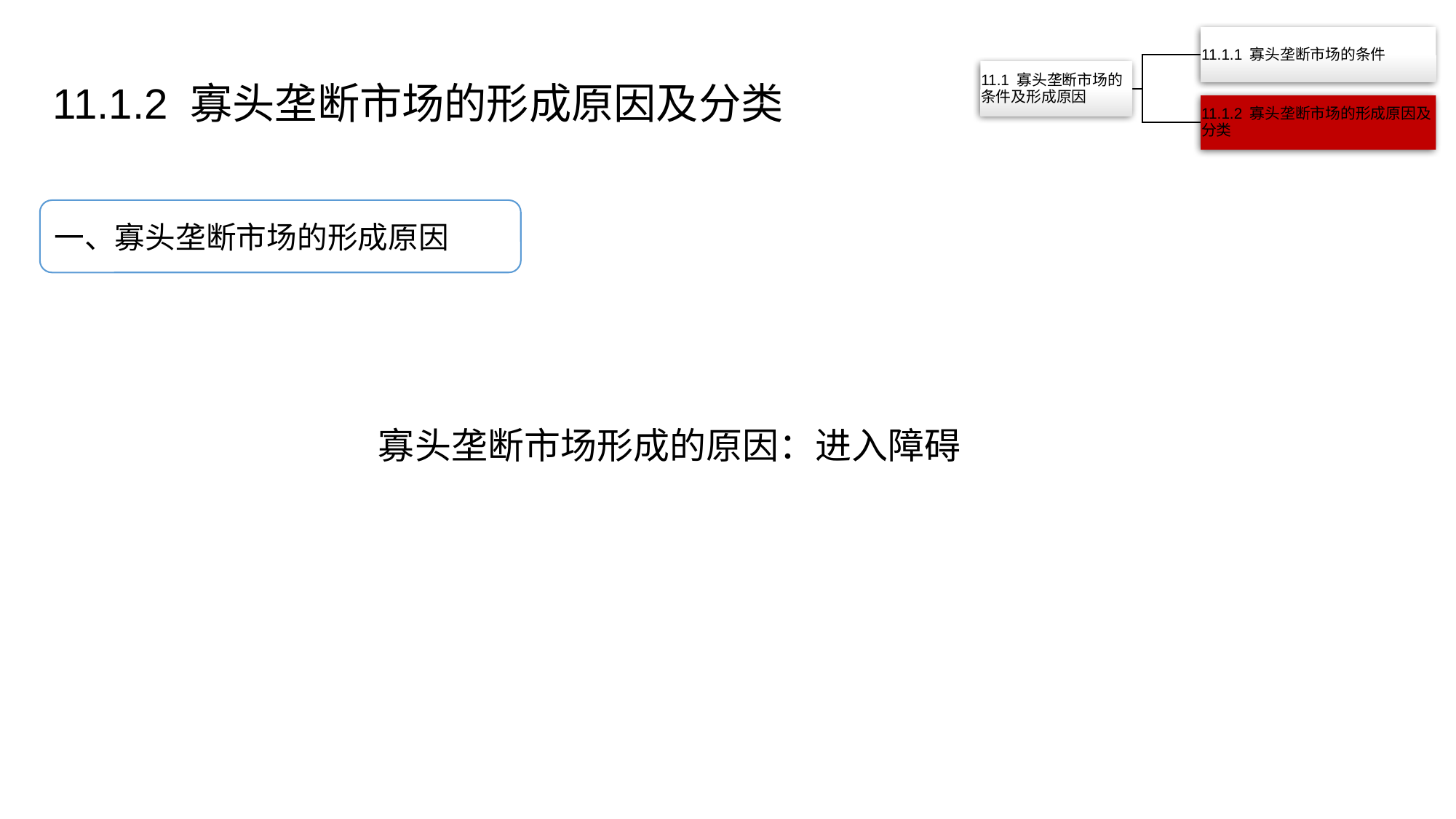

11.1 寡头垄断市场的条件及形成原因
11.1.1 寡头垄断市场的条件
11.1.2 寡头垄断市场的形成原因及分类
11.1.2 寡头垄断市场的形成原因及分类
一、寡头垄断市场的形成原因
寡头垄断市场形成的原因：进入障碍